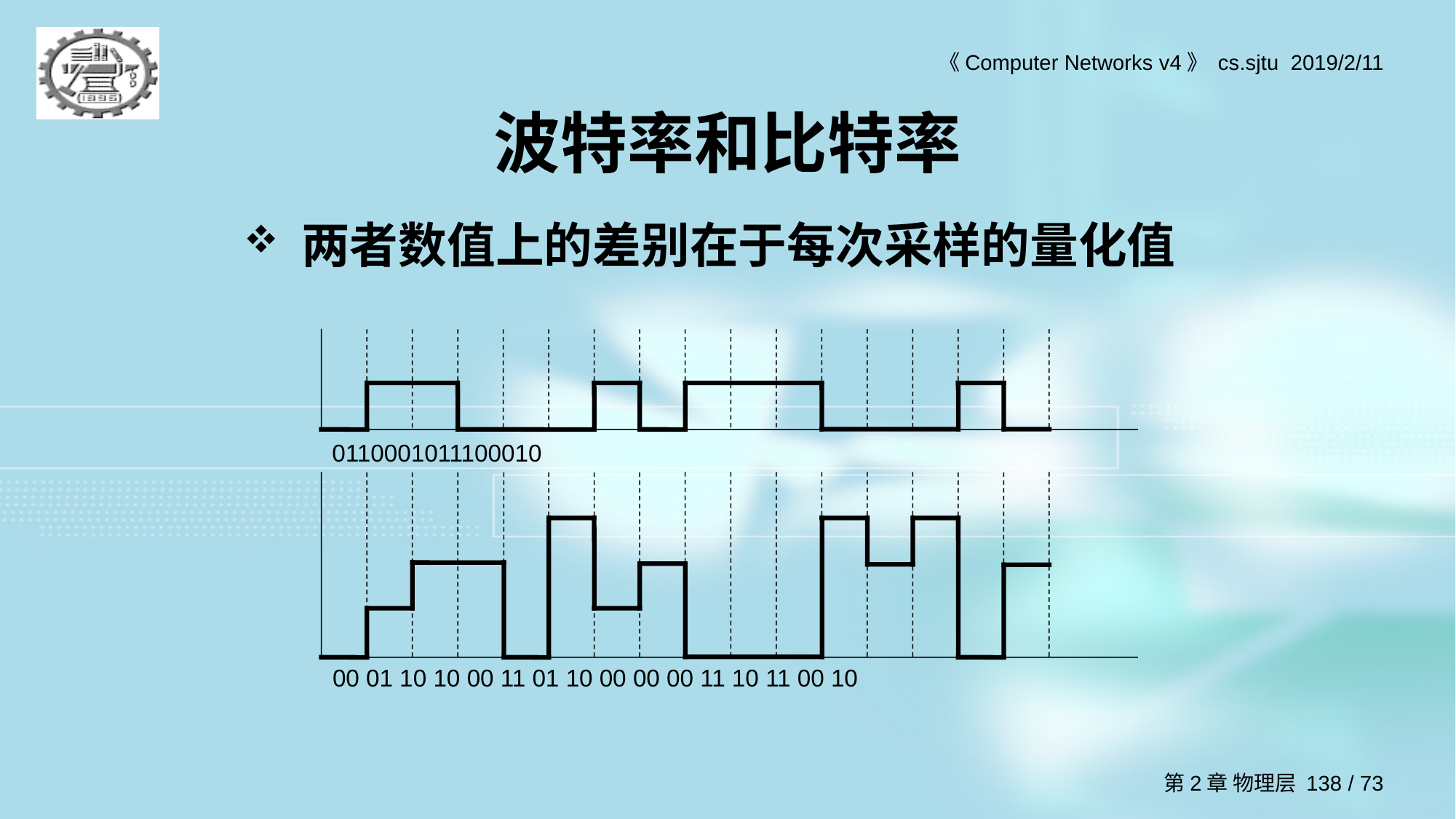

# 波特率和比特率
两者数值上的差别在于每次采样的量化值

0110001011100010

00 01 10 10 00 11 01 10 00 00 00 11 10 11 00 10